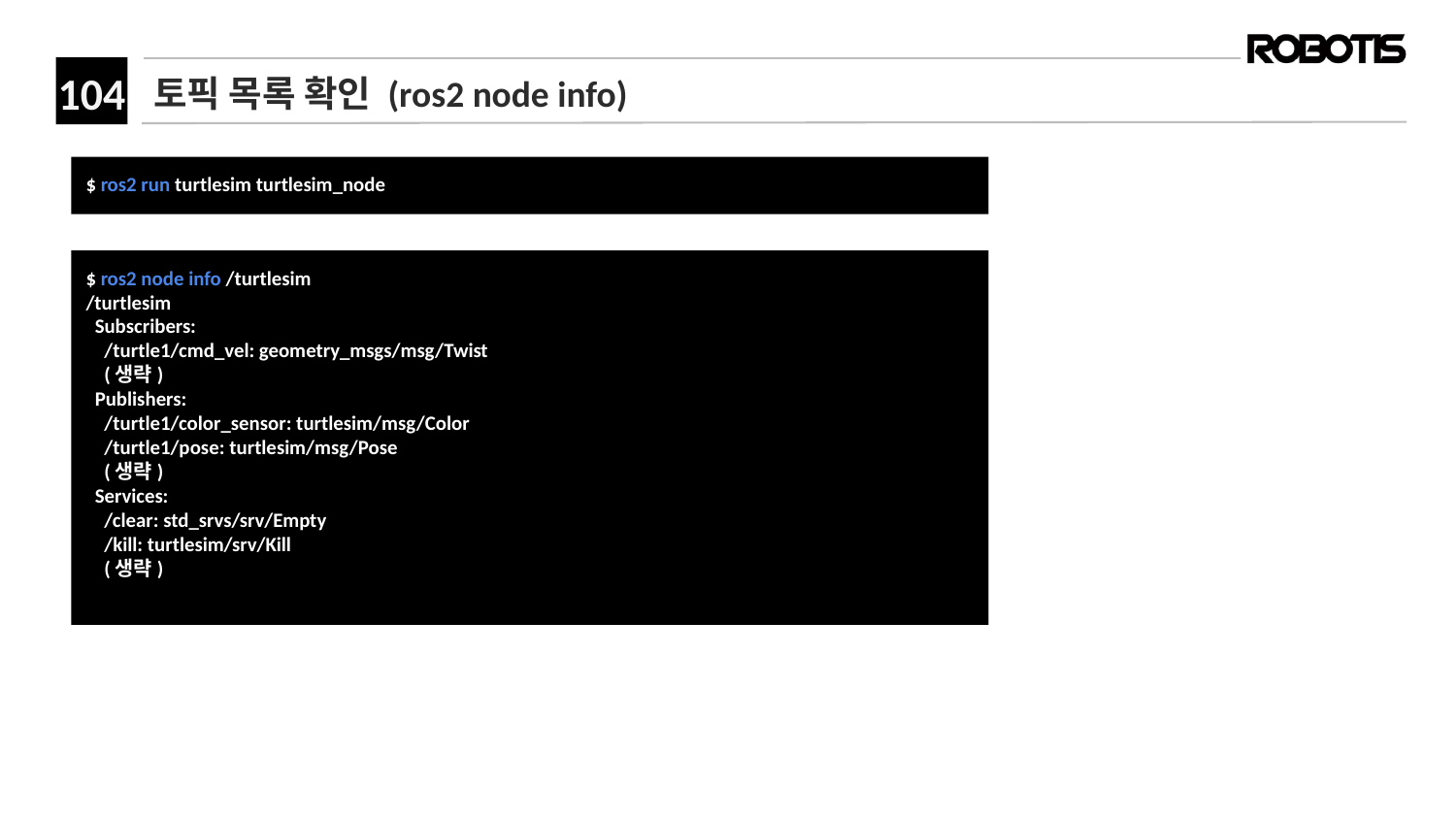

# 토픽 목록 확인 (ros2 node info)
﻿$ ros2 run turtlesim turtlesim_node
$ ros2 node info /turtlesim
/turtlesim
  Subscribers:
    /turtle1/cmd_vel: geometry_msgs/msg/Twist
    (생략)
  Publishers:
    /turtle1/color_sensor: turtlesim/msg/Color
    /turtle1/pose: turtlesim/msg/Pose
    (생략)
  Services:
    /clear: std_srvs/srv/Empty
    /kill: turtlesim/srv/Kill
    (생략)